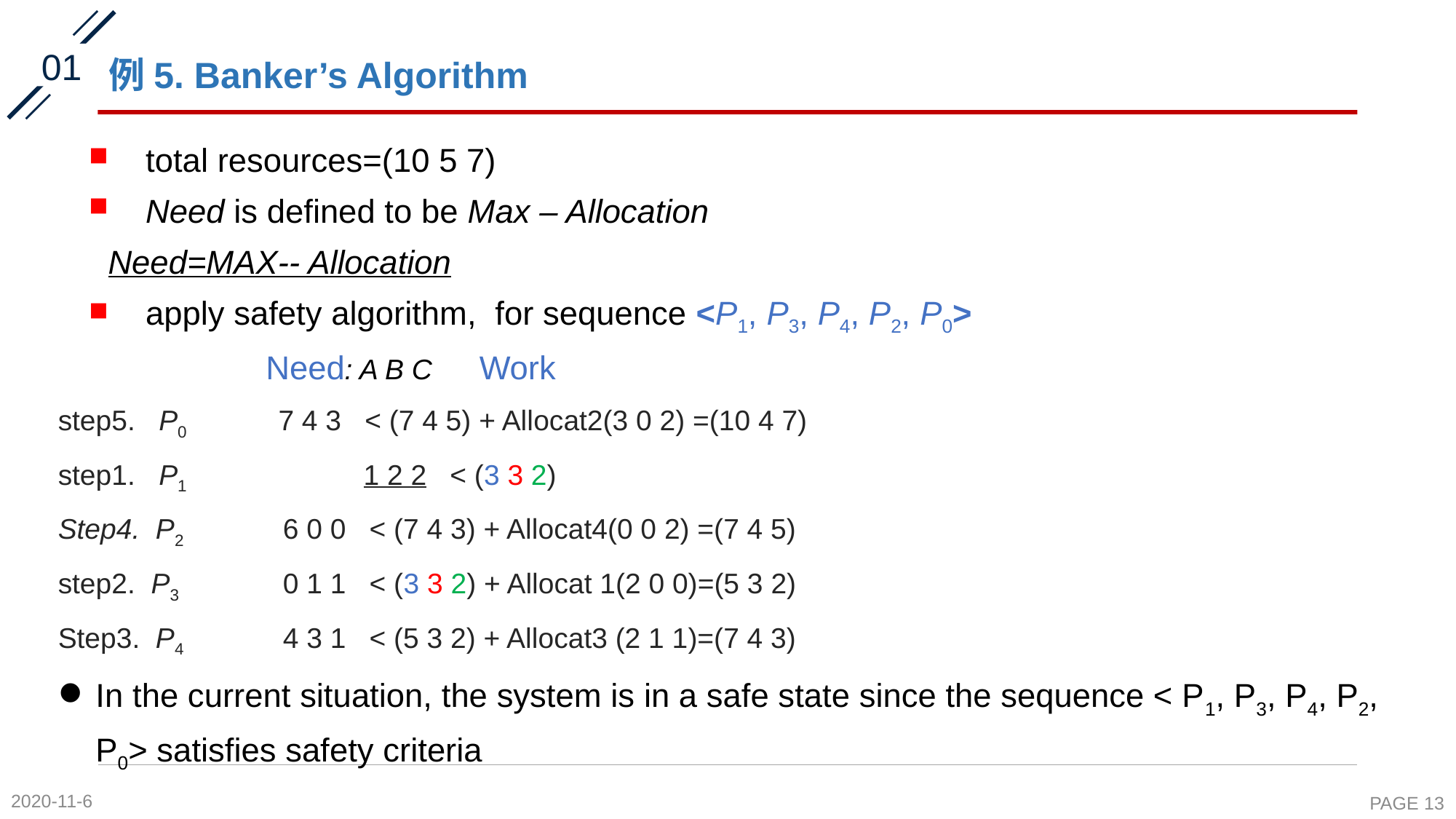

01
# 例5. Banker’s Algorithm
total resources=(10 5 7)
Need is defined to be Max – Allocation
	Need=MAX-- Allocation
apply safety algorithm,  for sequence <P1, P3, P4, P2, P0>
                 Need: A B C      Work
step5.   P0	           7 4 3   < (7 4 5) + Allocat2(3 0 2) =(10 4 7)
step1.   P1          	           1 2 2   < (3 3 2)
Step4.  P2	       6 0 0   < (7 4 3) + Allocat4(0 0 2) =(7 4 5)
step2.  P3	       0 1 1   < (3 3 2) + Allocat 1(2 0 0)=(5 3 2)
Step3.  P4	       4 3 1   < (5 3 2) + Allocat3 (2 1 1)=(7 4 3)
In the current situation, the system is in a safe state since the sequence < P1, P3, P4, P2, P0> satisfies safety criteria
2020-11-6
PAGE 13